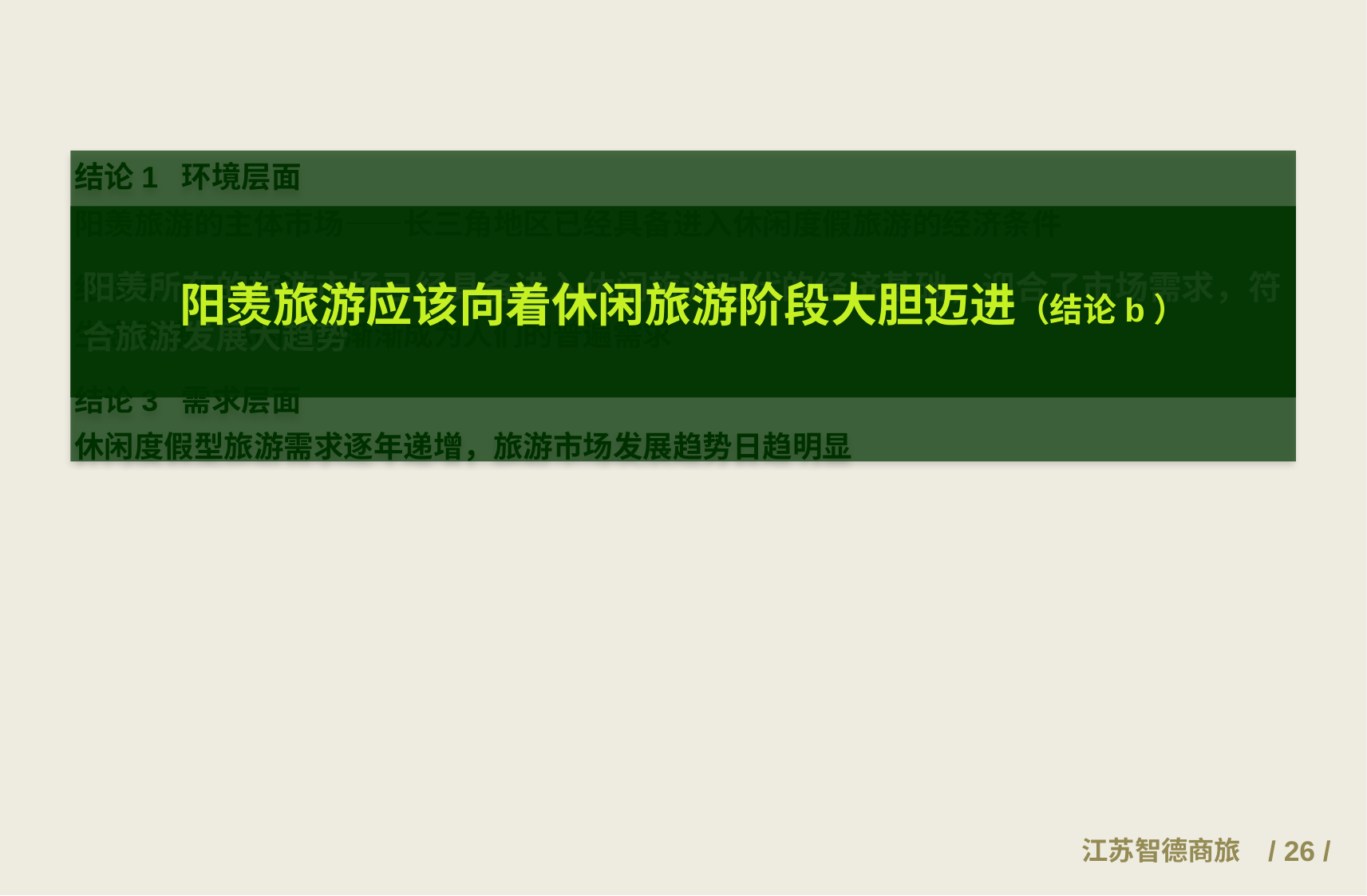

结论1  环境层面
阳羡旅游的主体市场——长三角地区已经具备进入休闲度假旅游的经济条件

阳羡所在的旅游市场已经具备进入休闲旅游时代的经济基础，迎合了市场需求，符合旅游发展大趋势

阳羡旅游应该向着休闲旅游阶段大胆迈进（结论b）

结论2  大众层面
生态健康、休闲放松渐渐成为人们的普遍需求
结论3  需求层面
休闲度假型旅游需求逐年递增，旅游市场发展趋势日趋明显